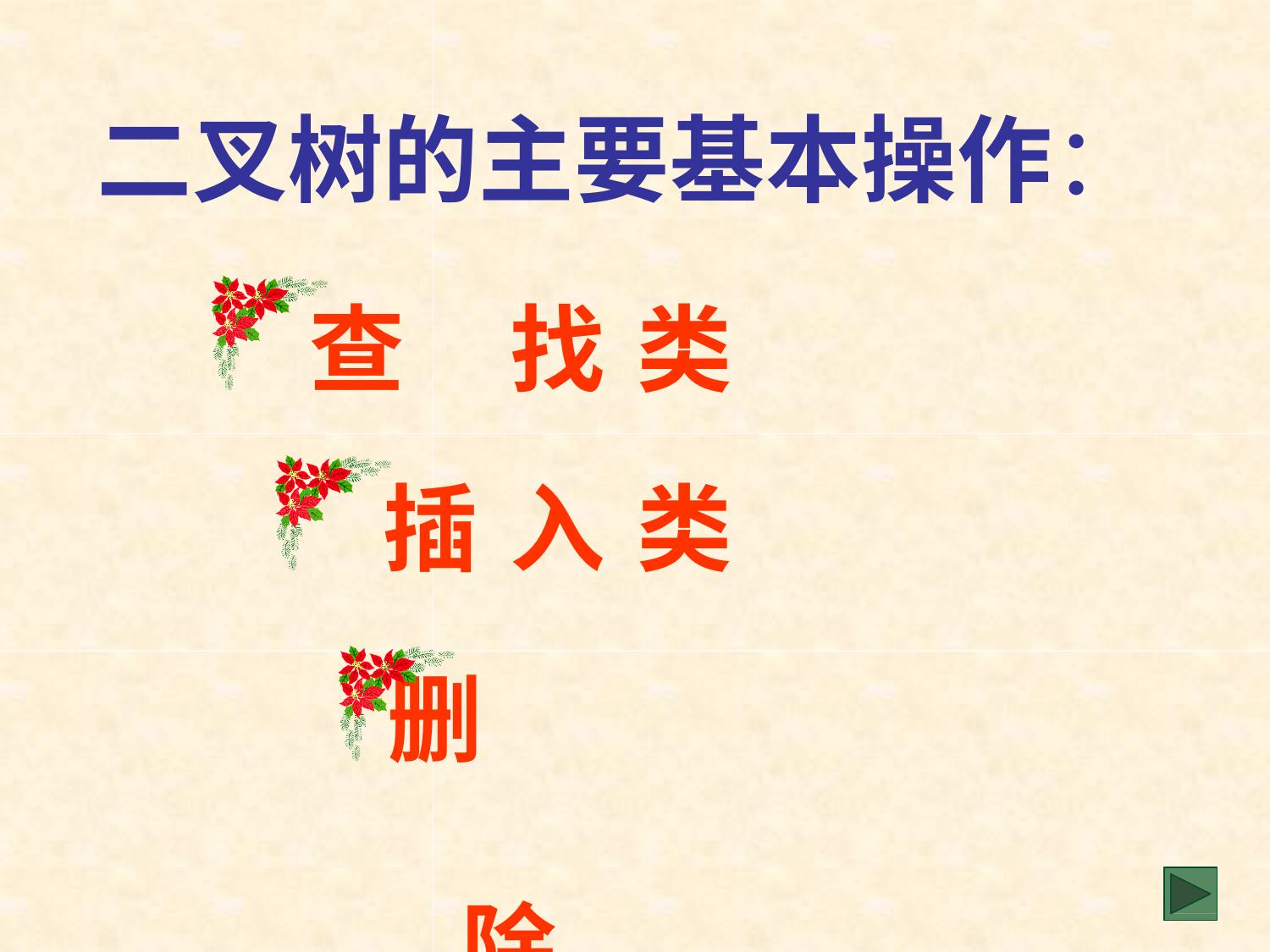

二叉树的主要基本操作：
查	找	类 插	入	类
删	除	类